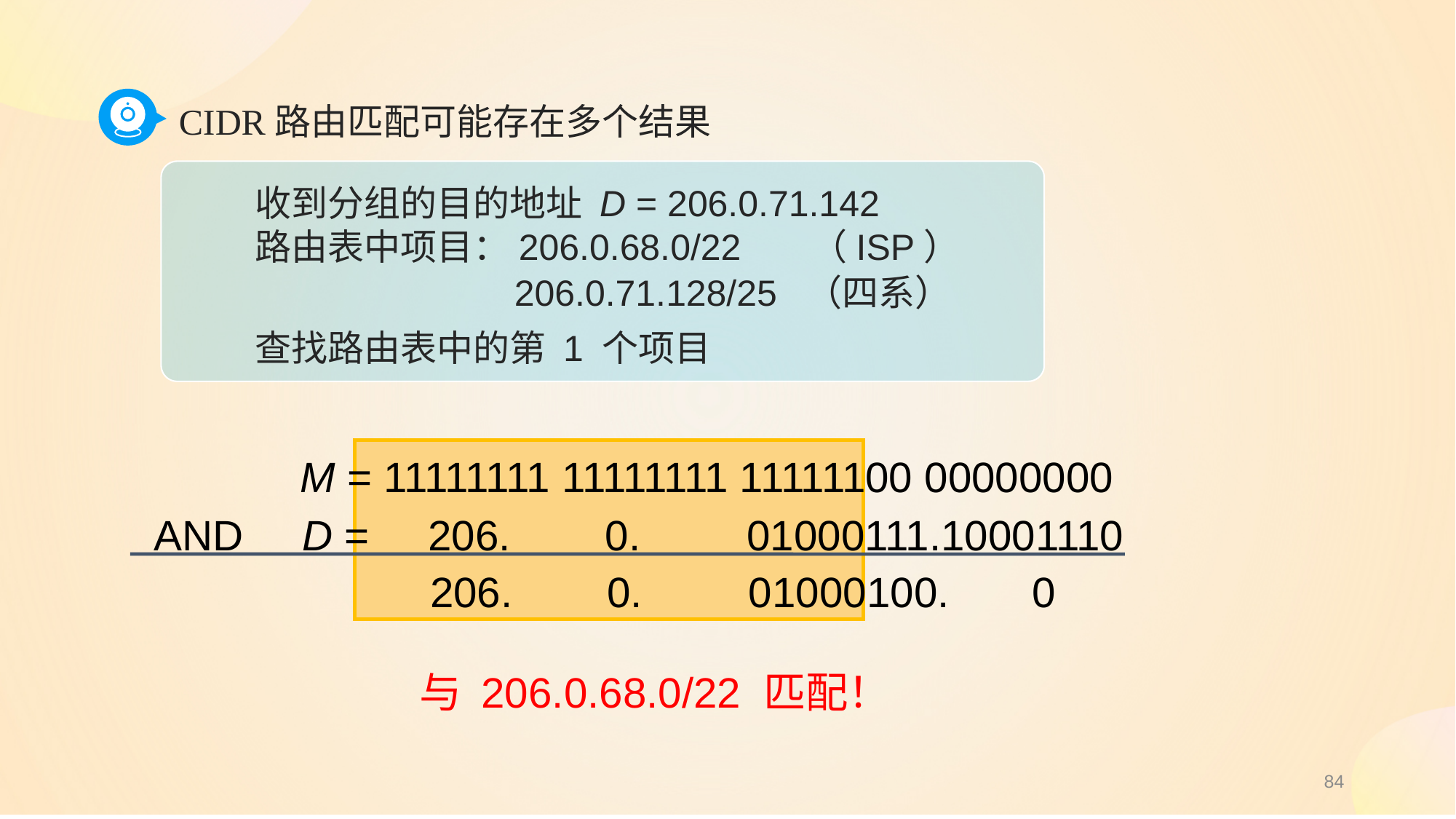

CIDR路由匹配可能存在多个结果

收到分组的目的地址 D = 206.0.71.142
路由表中项目：206.0.68.0/22      （ISP）
查找路由表中的第 1 个项目
206.0.71.128/25  （四系）

M = 11111111 11111111 11111100 00000000
AND     D =     206.        0.         01000111.10001110

   206.        0.         01000100.       0
与 206.0.68.0/22 匹配！
84